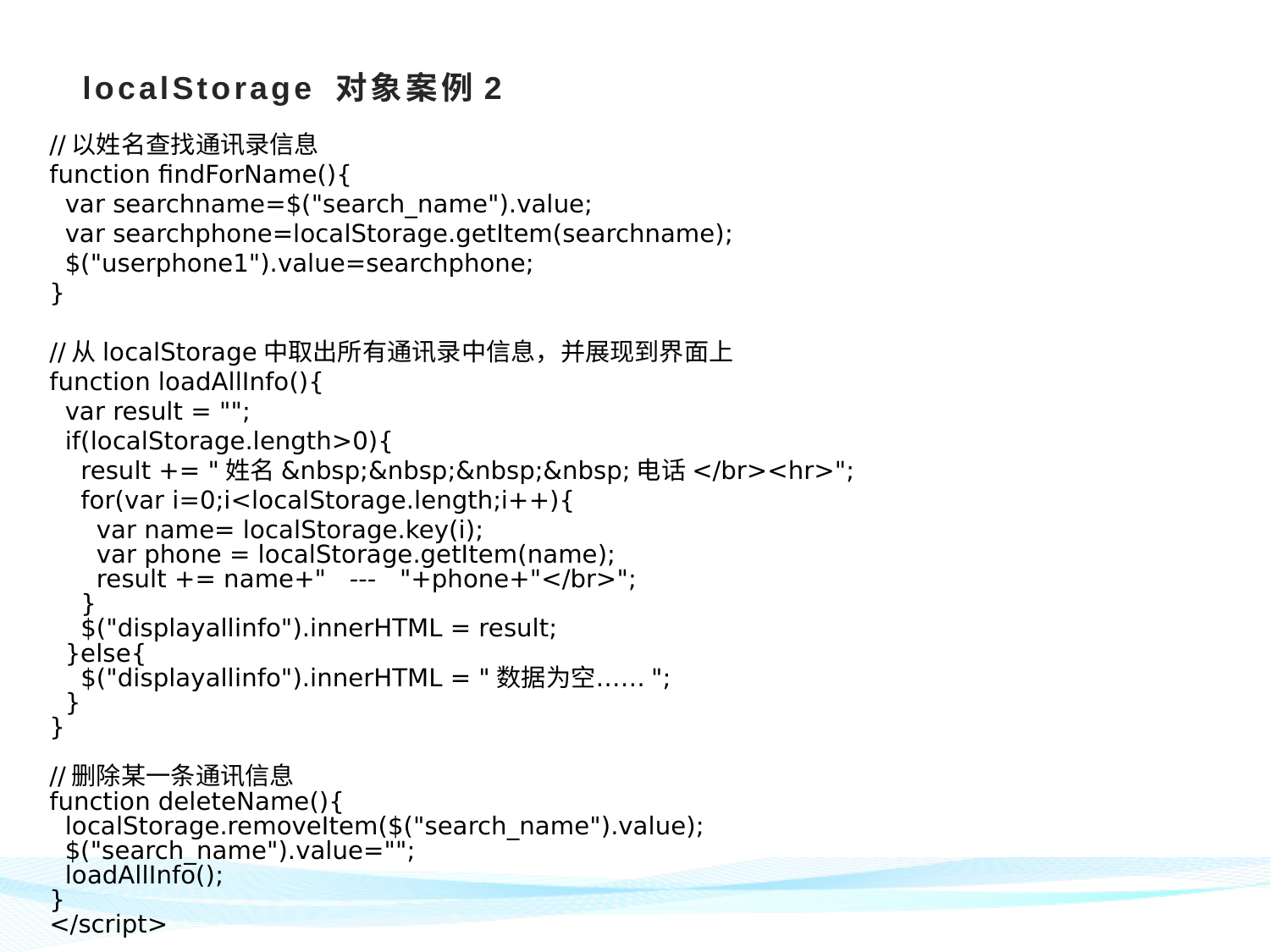

# localStorage 对象案例2
//以姓名查找通讯录信息
function findForName(){
  var searchname=$("search_name").value;
  var searchphone=localStorage.getItem(searchname);
  $("userphone1").value=searchphone;
}

//从localStorage中取出所有通讯录中信息，并展现到界面上
function loadAllInfo(){
  var result = "";
  if(localStorage.length>0){
    result += "姓名&nbsp;&nbsp;&nbsp;&nbsp;电话</br><hr>";
    for(var i=0;i<localStorage.length;i++){
      var name= localStorage.key(i);
      var phone = localStorage.getItem(name);
      result += name+"   ---   "+phone+"</br>";
    }
    $("displayallinfo").innerHTML = result;
  }else{
    $("displayallinfo").innerHTML = "数据为空……";
  }
}

//删除某一条通讯信息
function deleteName(){
  localStorage.removeItem($("search_name").value);
  $("search_name").value="";
  loadAllInfo();
}
</script>